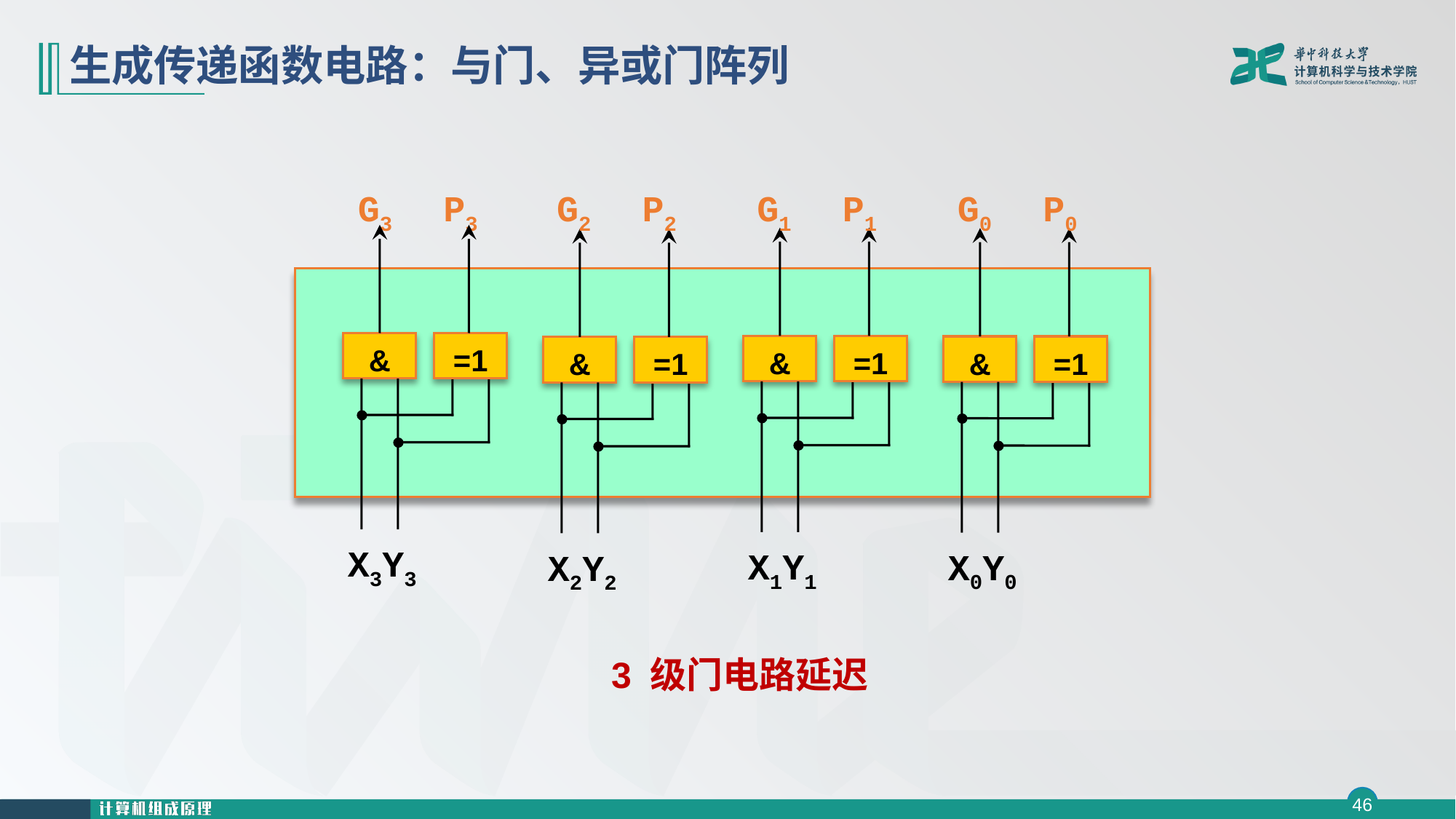

# 生成传递函数电路：与门、异或门阵列
G3    P3
G2    P2
G1    P1
G0    P0

&
=1

X3Y3

&
=1

X1Y1

&
=1

X0Y0

&
=1

X2Y2

3 级门电路延迟